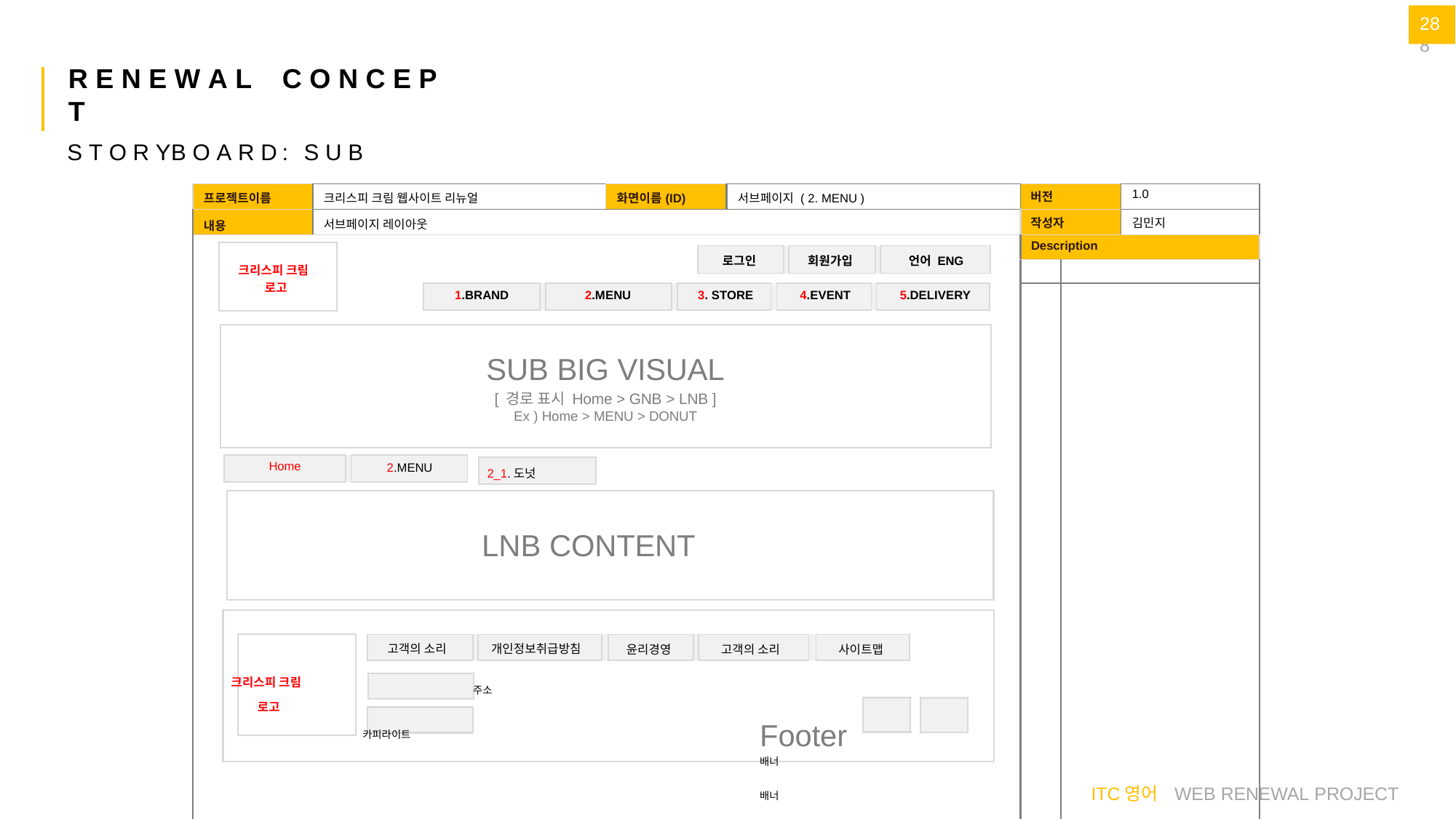

28
28
R E N E W A L	C O N C E P T
S T O R Y	B O A R D	:	S U B

| 프로젝트이름 | 크리스피 크림 웹사이트 리뉴얼 | 화면이름(ID) | 서브페이지 ( 2. MENU ) | 버전 |  | 1.0 |
| --- | --- | --- | --- | --- | --- | --- |
| 내용 | 서브페이지 레이아웃 |  |  | 작성자 |  | 김민지 |
| 크리스피 크림 로고 SUB BIG VISUAL [ 경로 표시 Home > GNB > LNB ] Ex ) Home > MENU > DONUT 2\_1.도넛 LNB CONTENT 크리스피 크림 주소 로고 카피라이트 Footer 배너 배너 |  |  |  | Description |  |  |
|  |  |  |  |  |  |  |
|  |  |  |  |  |  |  |

| 로그인 |  | 회원가입 |  | 언어 ENG |
| --- | --- | --- | --- | --- |
| 1.BRAND |  | 2.MENU |  | 3. STORE |  | 4.EVENT |  | 5.DELIVERY |
| --- | --- | --- | --- | --- | --- | --- | --- | --- |

| Home |  | 2.MENU |
| --- | --- | --- |

| 고객의 소리 |  | 개인정보취급방침 |  | 윤리경영 |  | 고객의 소리 |  | 사이트맵 |
| --- | --- | --- | --- | --- | --- | --- | --- | --- |
ITC영어 WEB RENEWAL PROJECT